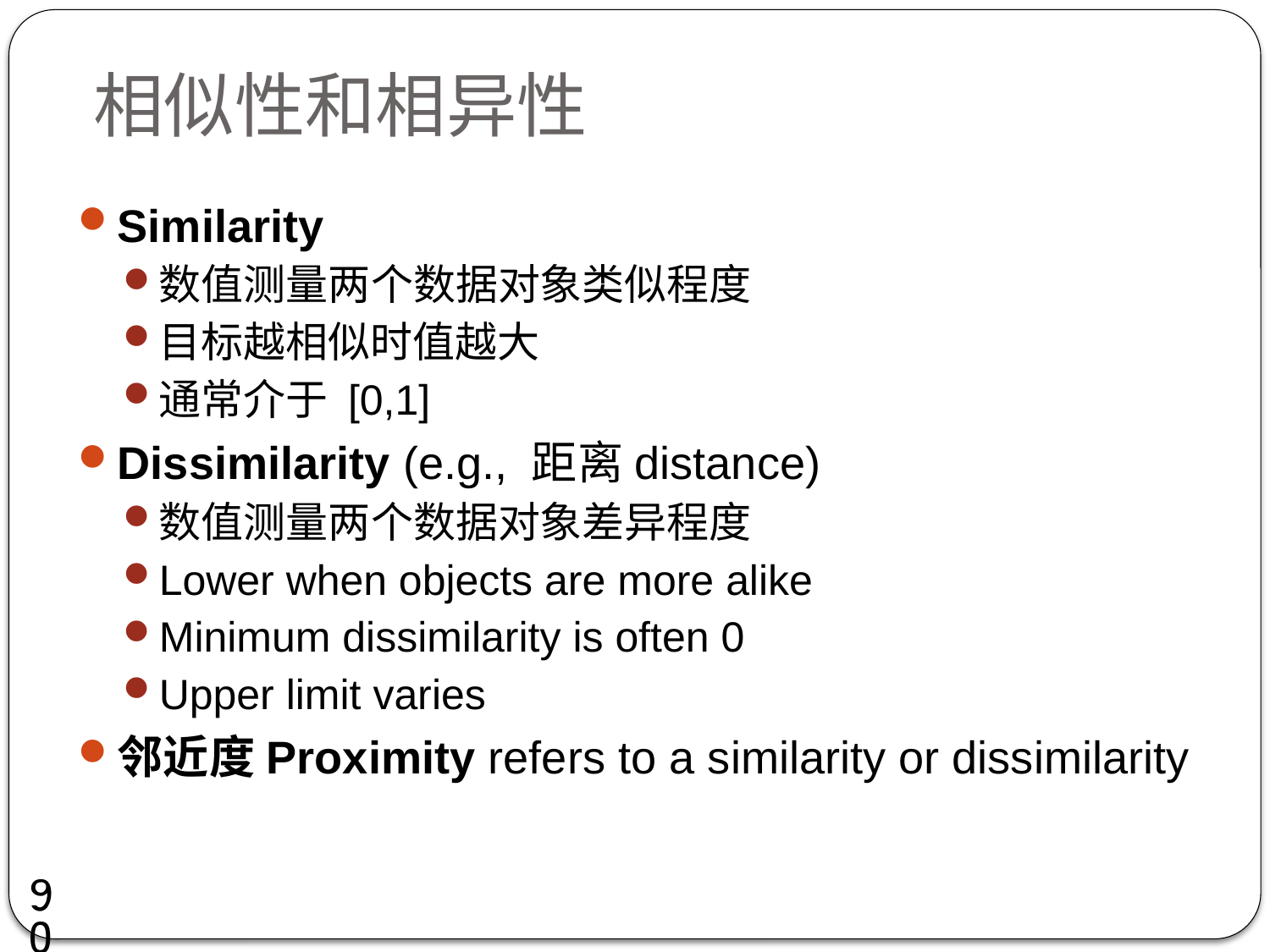

# 相似性和相异性
Similarity
数值测量两个数据对象类似程度
目标越相似时值越大
通常介于 [0,1]
Dissimilarity (e.g., 距离distance)
数值测量两个数据对象差异程度
Lower when objects are more alike
Minimum dissimilarity is often 0
Upper limit varies
邻近度Proximity refers to a similarity or dissimilarity
90